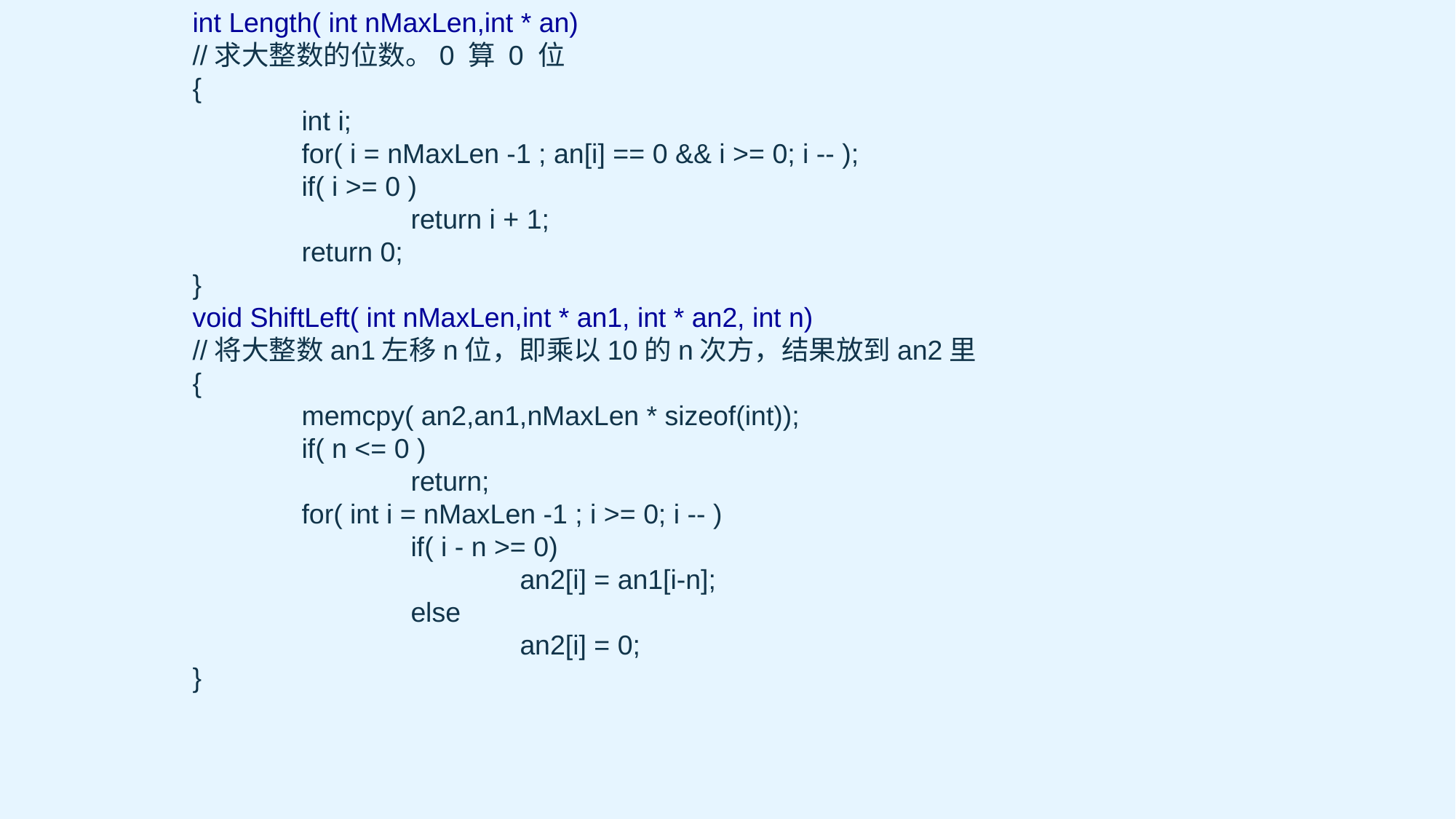

int Length( int nMaxLen,int * an)
//求大整数的位数。0 算 0 位
{
	int i;
	for( i = nMaxLen -1 ; an[i] == 0 && i >= 0; i -- );
	if( i >= 0 )
		return i + 1;
	return 0;
}
void ShiftLeft( int nMaxLen,int * an1, int * an2, int n)
//将大整数an1左移n位，即乘以10的n次方，结果放到an2里
{
	memcpy( an2,an1,nMaxLen * sizeof(int));
	if( n <= 0 )
		return;
	for( int i = nMaxLen -1 ; i >= 0; i -- )
		if( i - n >= 0)
			an2[i] = an1[i-n];
		else
			an2[i] = 0;
}